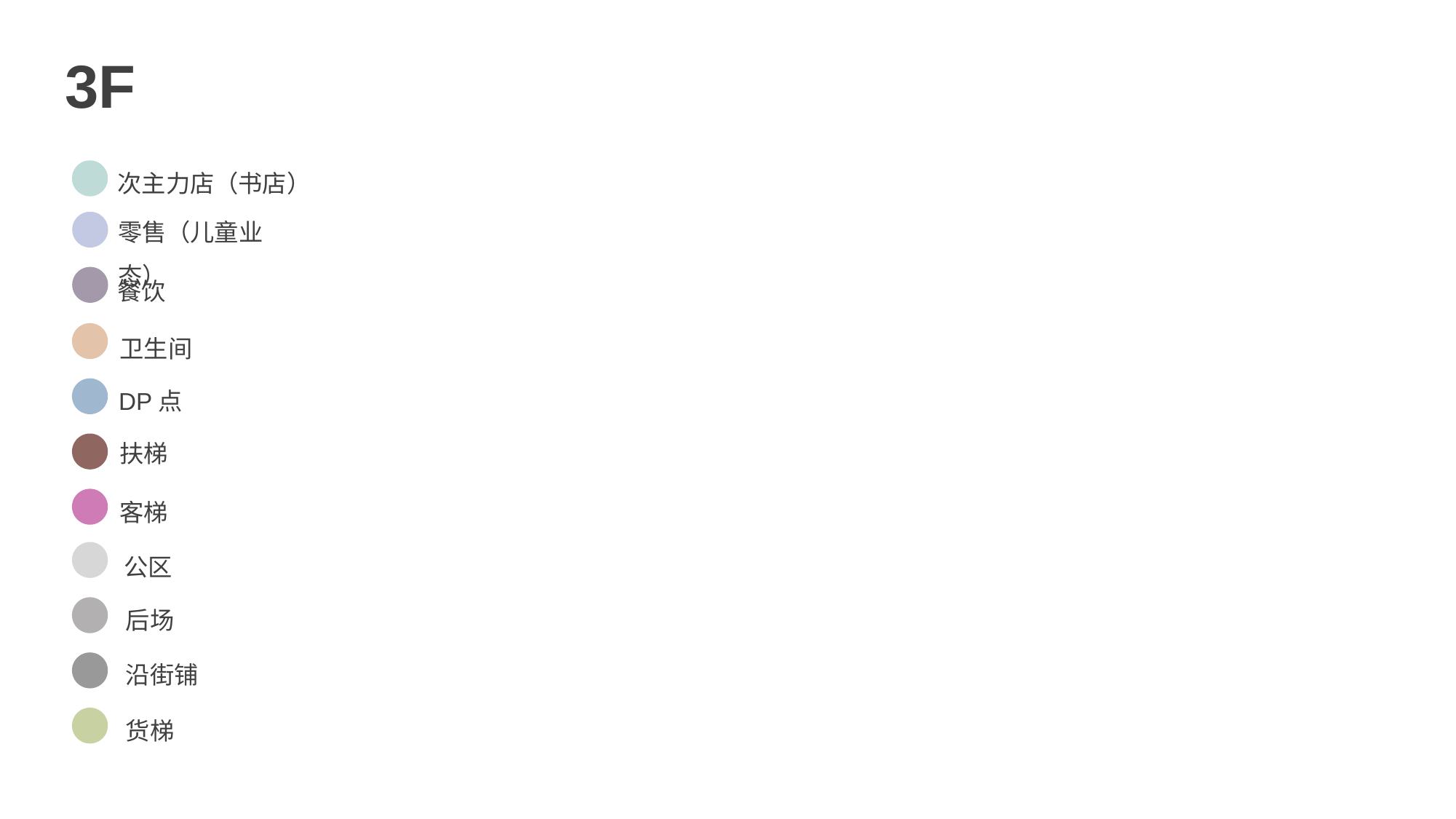

3F
次主力店（书店）

零售（儿童业态）

餐饮

卫生间

DP点

扶梯

客梯

公区

后场

沿街铺

货梯